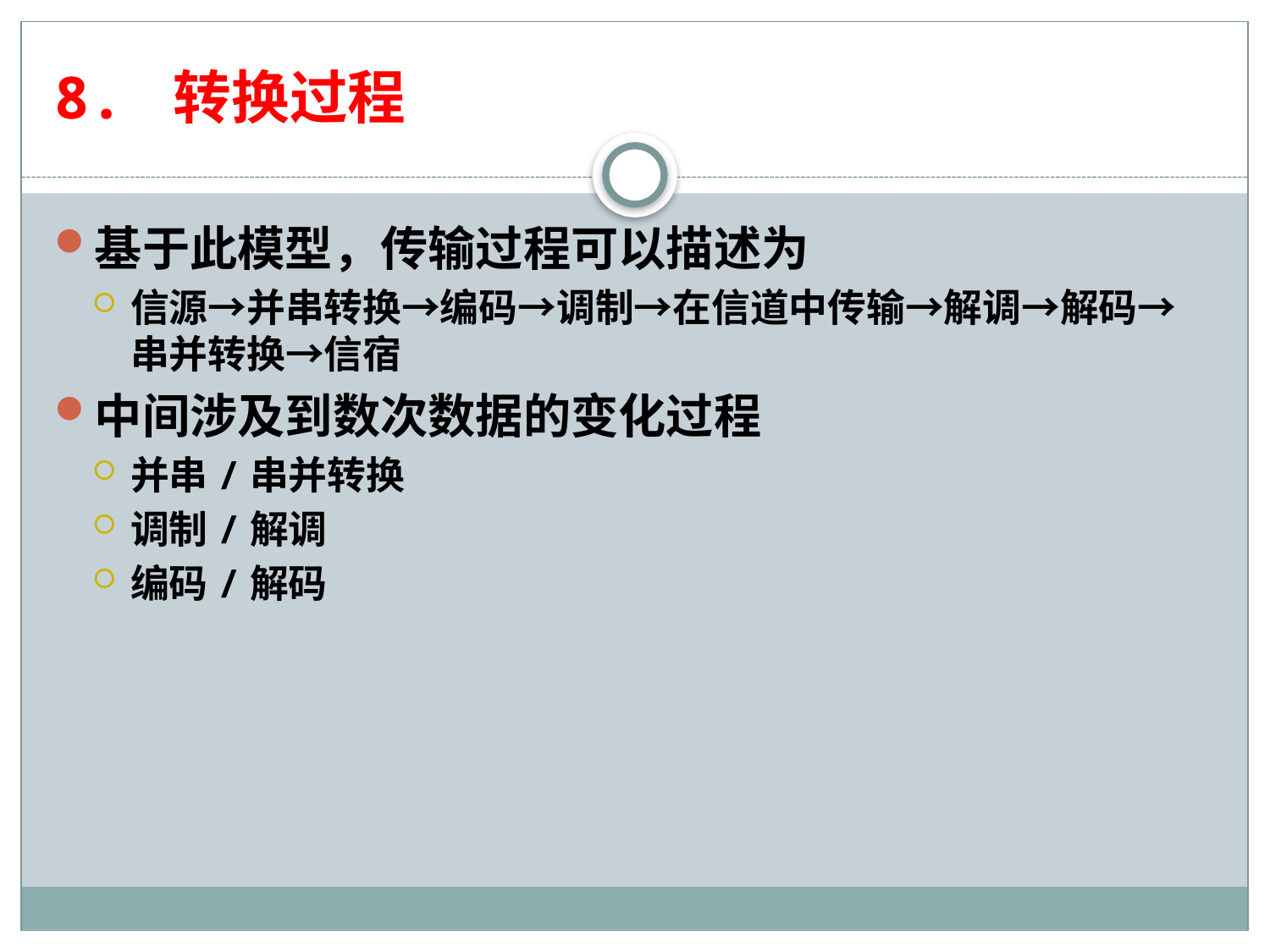

# 8. 转换过程
基于此模型，传输过程可以描述为
信源→并串转换→编码→调制→在信道中传输→解调→解码→串并转换→信宿
中间涉及到数次数据的变化过程
并串/串并转换
调制/解调
编码/解码